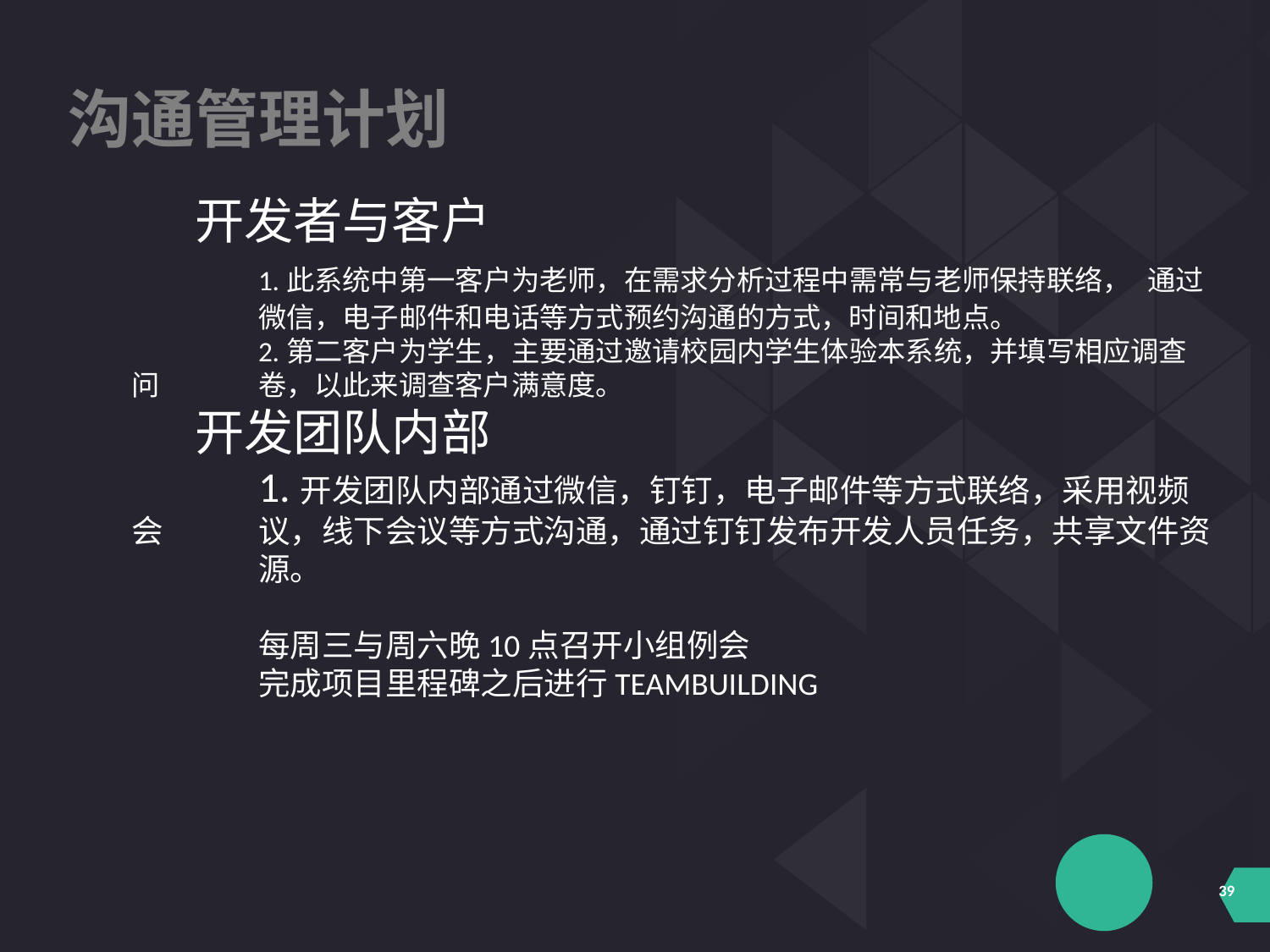

沟通管理计划
开发者与客户
	1.此系统中第一客户为老师，在需求分析过程中需常与老师保持联络，	通过	微信，电子邮件和电话等方式预约沟通的方式，时间和地点。
	2.第二客户为学生，主要通过邀请校园内学生体验本系统，并填写相应调查问	卷，以此来调查客户满意度。
开发团队内部
	1.开发团队内部通过微信，钉钉，电子邮件等方式联络，采用视频会	议，线下会议等方式沟通，通过钉钉发布开发人员任务，共享文件资	源。

	每周三与周六晚10点召开小组例会
	完成项目里程碑之后进行TEAMBUILDING